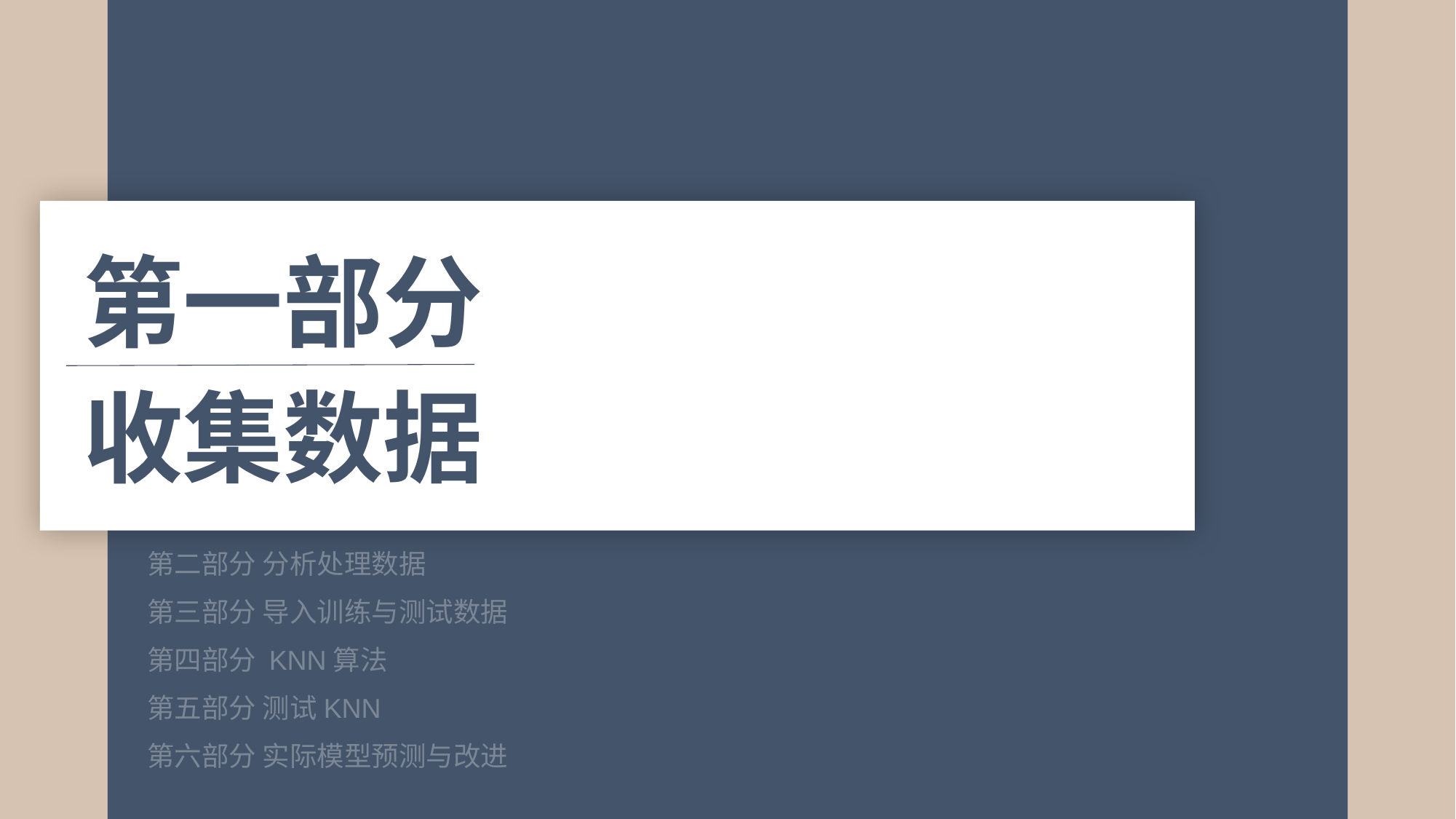

第一部分
收集数据
第二部分 分析处理数据
第三部分 导入训练与测试数据
第四部分 KNN算法
第五部分 测试KNN
第六部分 实际模型预测与改进